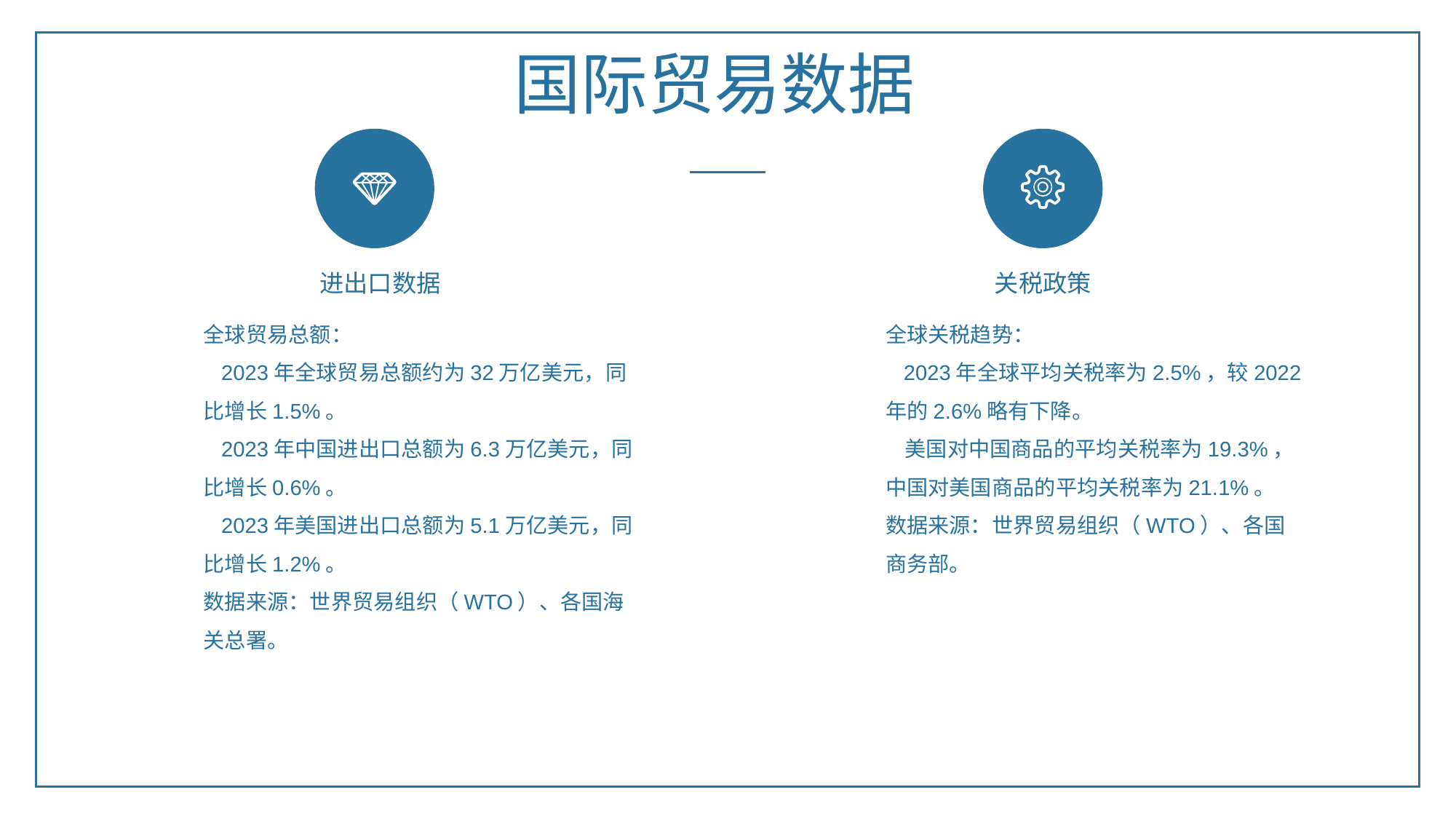

国际贸易数据

关税政策
进出口数据
全球贸易总额：
   2023年全球贸易总额约为32万亿美元，同比增长1.5%。
   2023年中国进出口总额为6.3万亿美元，同比增长0.6%。
   2023年美国进出口总额为5.1万亿美元，同比增长1.2%。
数据来源：世界贸易组织（WTO）、各国海关总署。
全球关税趋势：
   2023年全球平均关税率为2.5%，较2022年的2.6%略有下降。
   美国对中国商品的平均关税率为19.3%， 中国对美国商品的平均关税率为21.1%。
数据来源：世界贸易组织（WTO）、各国商务部。